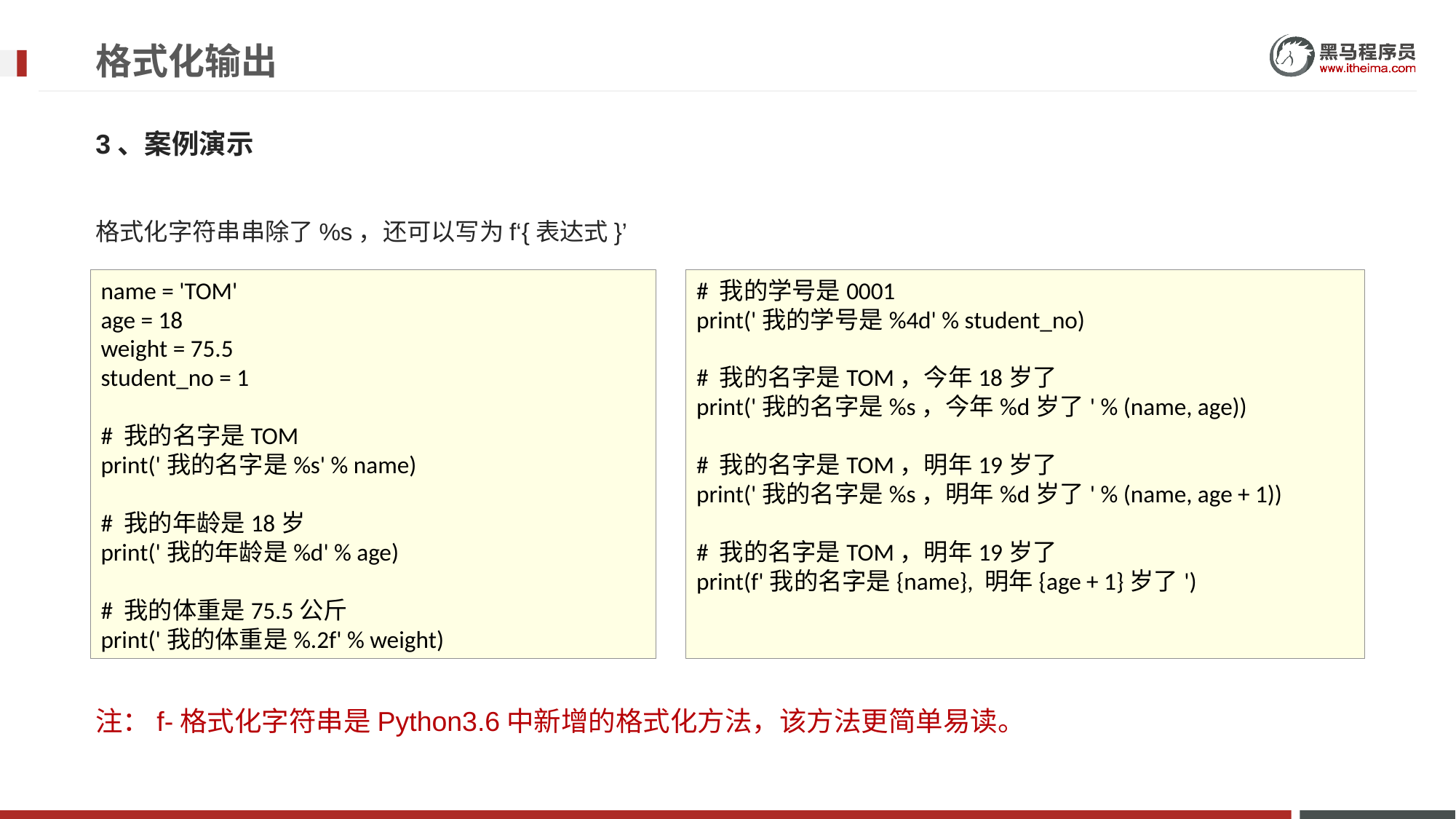

# 格式化输出
3、案例演示
格式化字符串串除了%s，还可以写为f‘{表达式}’

注：f-格式化字符串是Python3.6中新增的格式化⽅法，该方法更简单易读。

name = 'TOM'
age = 18
weight = 75.5
student_no = 1

# 我的名字是TOM
print('我的名字是%s' % name)

# 我的年龄是18岁
print('我的年龄是%d' % age)

# 我的体重是75.5公斤
print('我的体重是%.2f' % weight)
# 我的学号是0001
print('我的学号是%4d' % student_no)

# 我的名字是TOM，今年18岁了
print('我的名字是%s，今年%d岁了' % (name, age))

# 我的名字是TOM，明年19岁了
print('我的名字是%s，明年%d岁了' % (name, age + 1))

# 我的名字是TOM，明年19岁了
print(f'我的名字是{name}, 明年{age + 1}岁了')